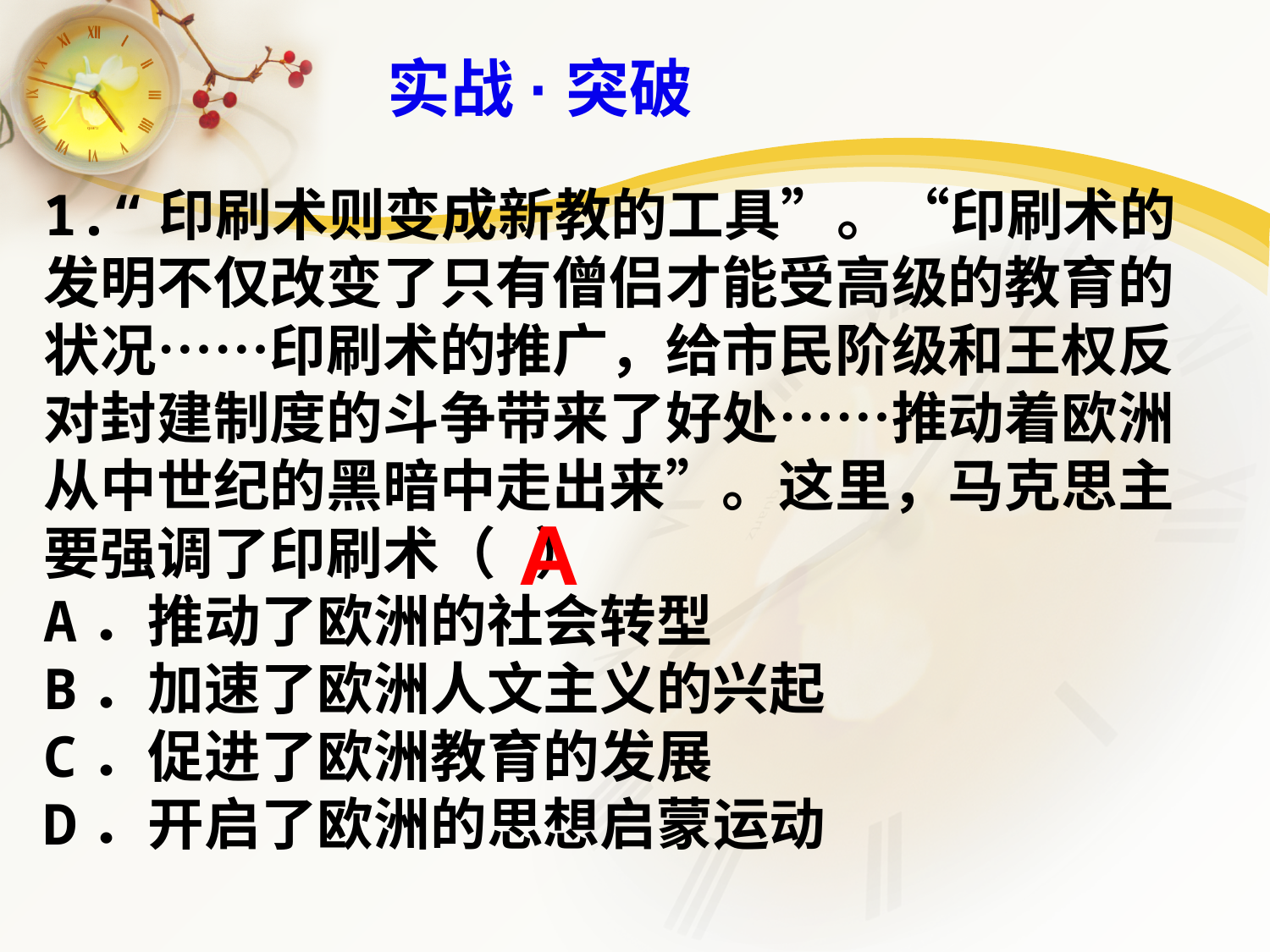

实战·突破
1.“印刷术则变成新教的工具”。“印刷术的发明不仅改变了只有僧侣才能受高级的教育的状况……印刷术的推广，给市民阶级和王权反对封建制度的斗争带来了好处……推动着欧洲从中世纪的黑暗中走出来”。这里，马克思主要强调了印刷术（   ）
A．推动了欧洲的社会转型
B．加速了欧洲人文主义的兴起
C．促进了欧洲教育的发展
D．开启了欧洲的思想启蒙运动
A